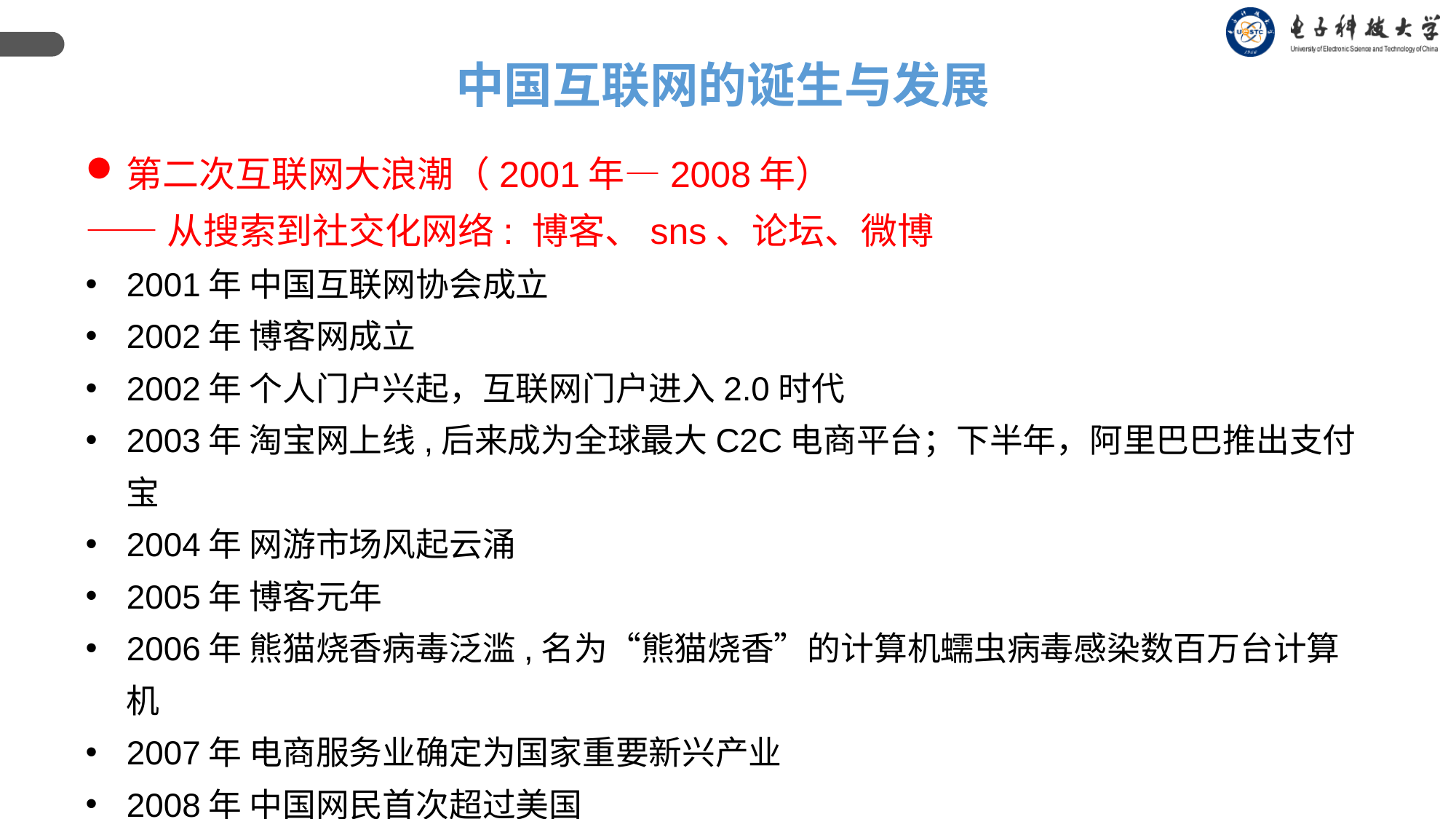

中国互联网的诞生与发展
第二次互联网大浪潮（2001年—2008年）
——从搜索到社交化网络: 博客、sns、论坛、微博
2001年 中国互联网协会成立
2002年 博客网成立
2002年 个人门户兴起，互联网门户进入2.0时代
2003年 淘宝网上线,后来成为全球最大C2C电商平台；下半年，阿里巴巴推出支付宝
2004年 网游市场风起云涌
2005年 博客元年
2006年 熊猫烧香病毒泛滥,名为“熊猫烧香”的计算机蠕虫病毒感染数百万台计算机
2007年 电商服务业确定为国家重要新兴产业
2008年 中国网民首次超过美国